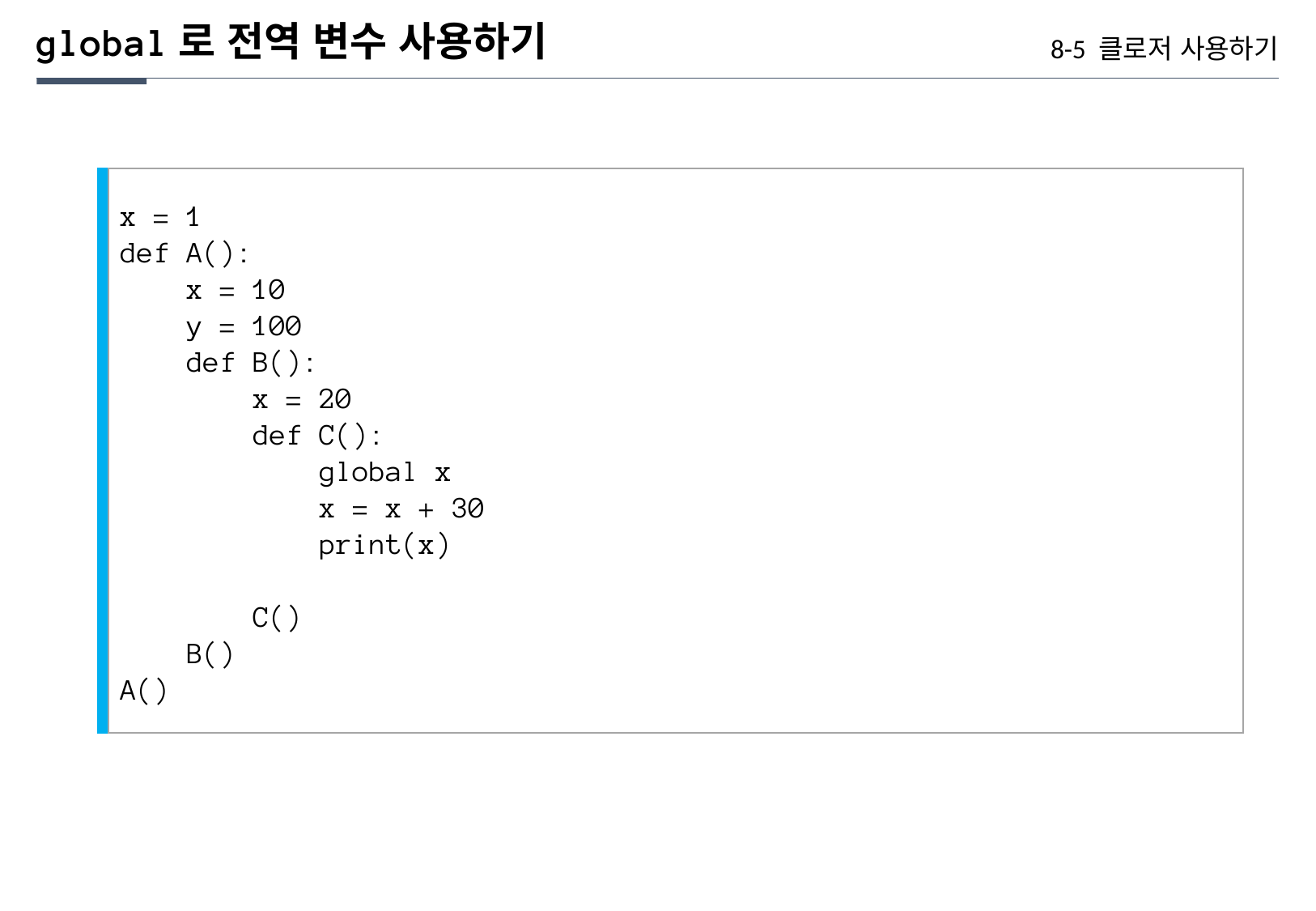

global로 전역 변수 사용하기
8-5 클로저 사용하기

x = 1
def A():
    x = 10
    y = 100
    def B():
        x = 20
        def C():
            global x
            x = x + 30
            print(x)

        C()
    B()
A()